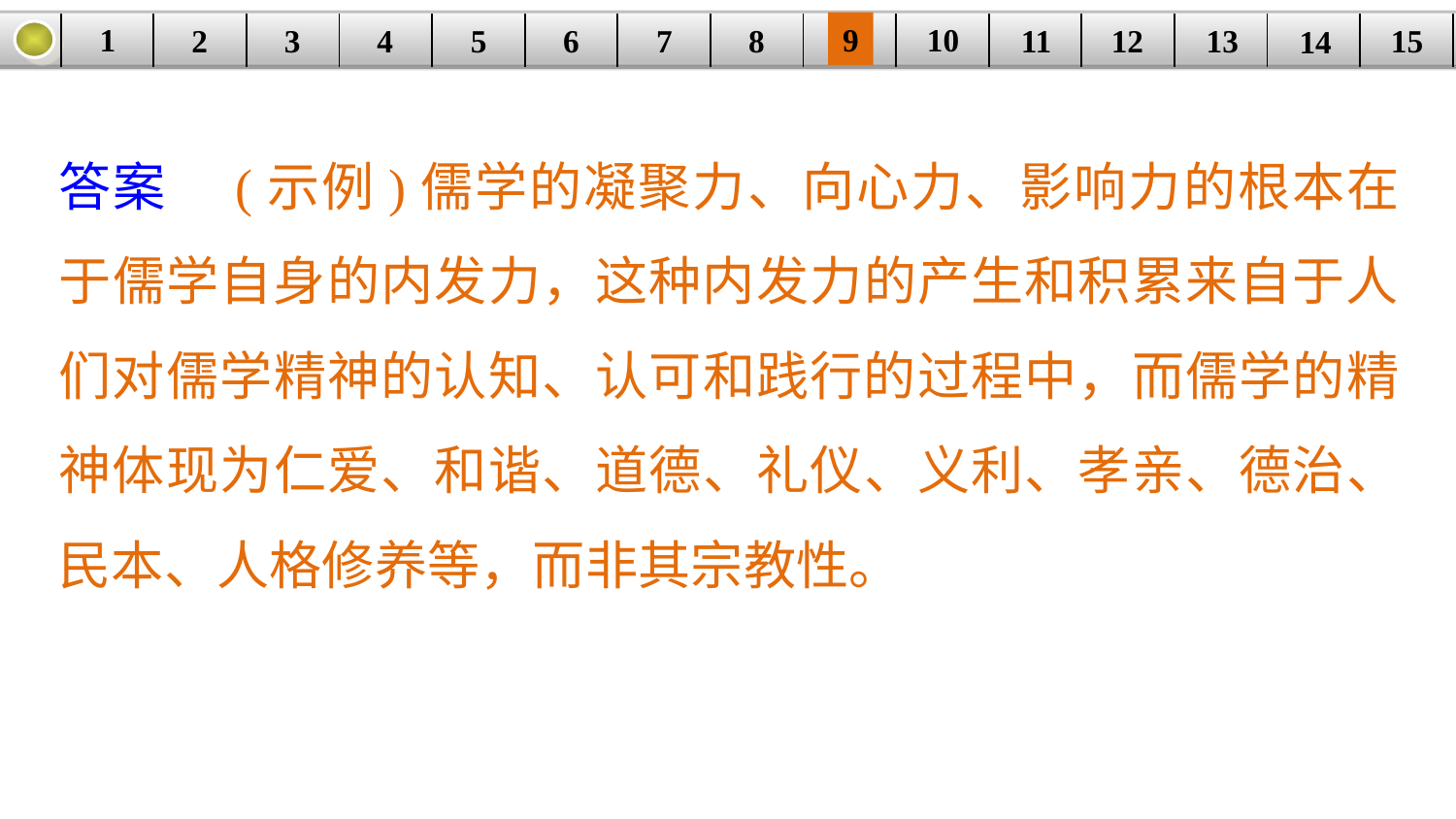

9
10
1
3
4
5
6
8
11
2
12
15
|  |  |  |  |  |  |  |  |  |  |  |  |  |  |  |
| --- | --- | --- | --- | --- | --- | --- | --- | --- | --- | --- | --- | --- | --- | --- |
7
13
14

答案　(示例)儒学的凝聚力、向心力、影响力的根本在于儒学自身的内发力，这种内发力的产生和积累来自于人们对儒学精神的认知、认可和践行的过程中，而儒学的精神体现为仁爱、和谐、道德、礼仪、义利、孝亲、德治、民本、人格修养等，而非其宗教性。